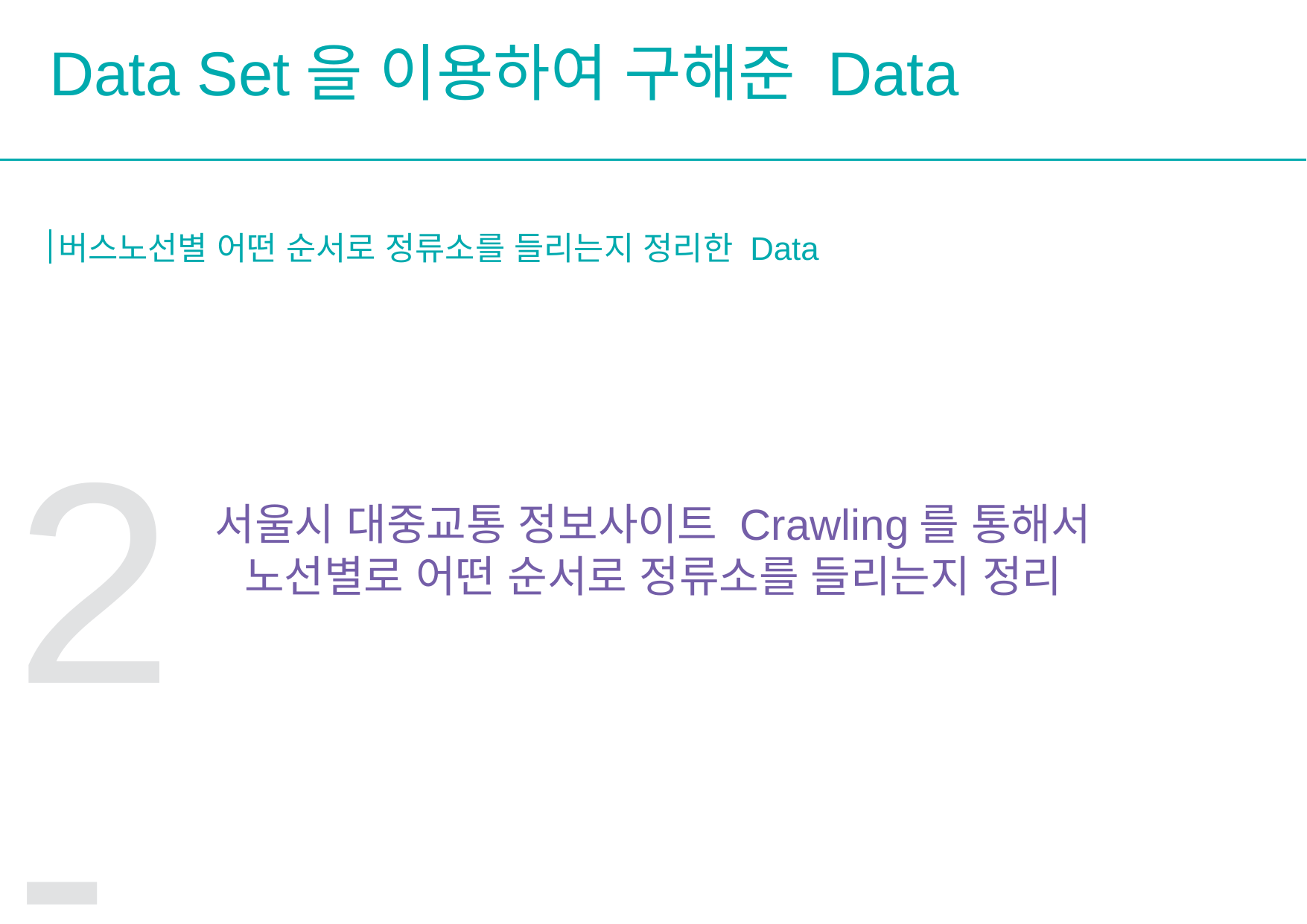

Data Set을 이용하여 구해준 Data
버스노선별 어떤 순서로 정류소를 들리는지 정리한 Data
서울시 대중교통 정보사이트 Crawling를 통해서
노선별로 어떤 순서로 정류소를 들리는지 정리
2-1